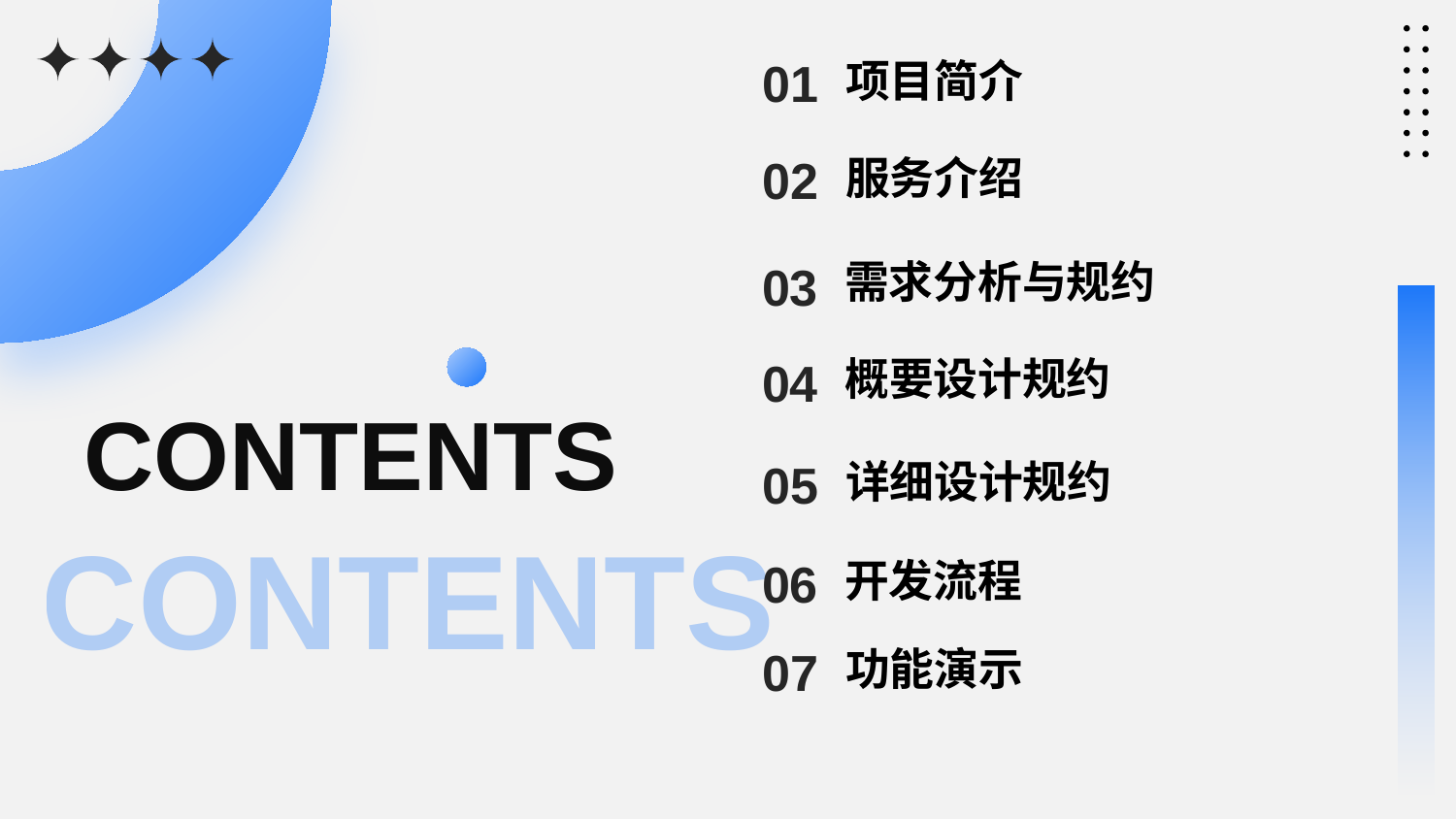

行业PPT模板http://www.1ppt.com/hangye/

01
项目简介
02
服务介绍
需求分析与规约
03

e7d195523061f1c09e9d68d7cf438b91ef959ecb14fc25d26BBA7F7DBC18E55DFF4014AF651F0BF2569D4B6C1DA7F1A4683A481403BD872FC687266AD13265C1DE7C373772FD8728ABDD69ADD03BFF5BE2862BC891DBB79EB32126783CA5354A989A66195E47F023E9ABB7EB3C115CD8939BC54D9487F3E63D6EE3B774ED08A2419BD41E511264132558F73D52B5719D
概要设计规约
04

CONTENTS
05
详细设计规约
CONTENTS
06
开发流程
07
功能演示